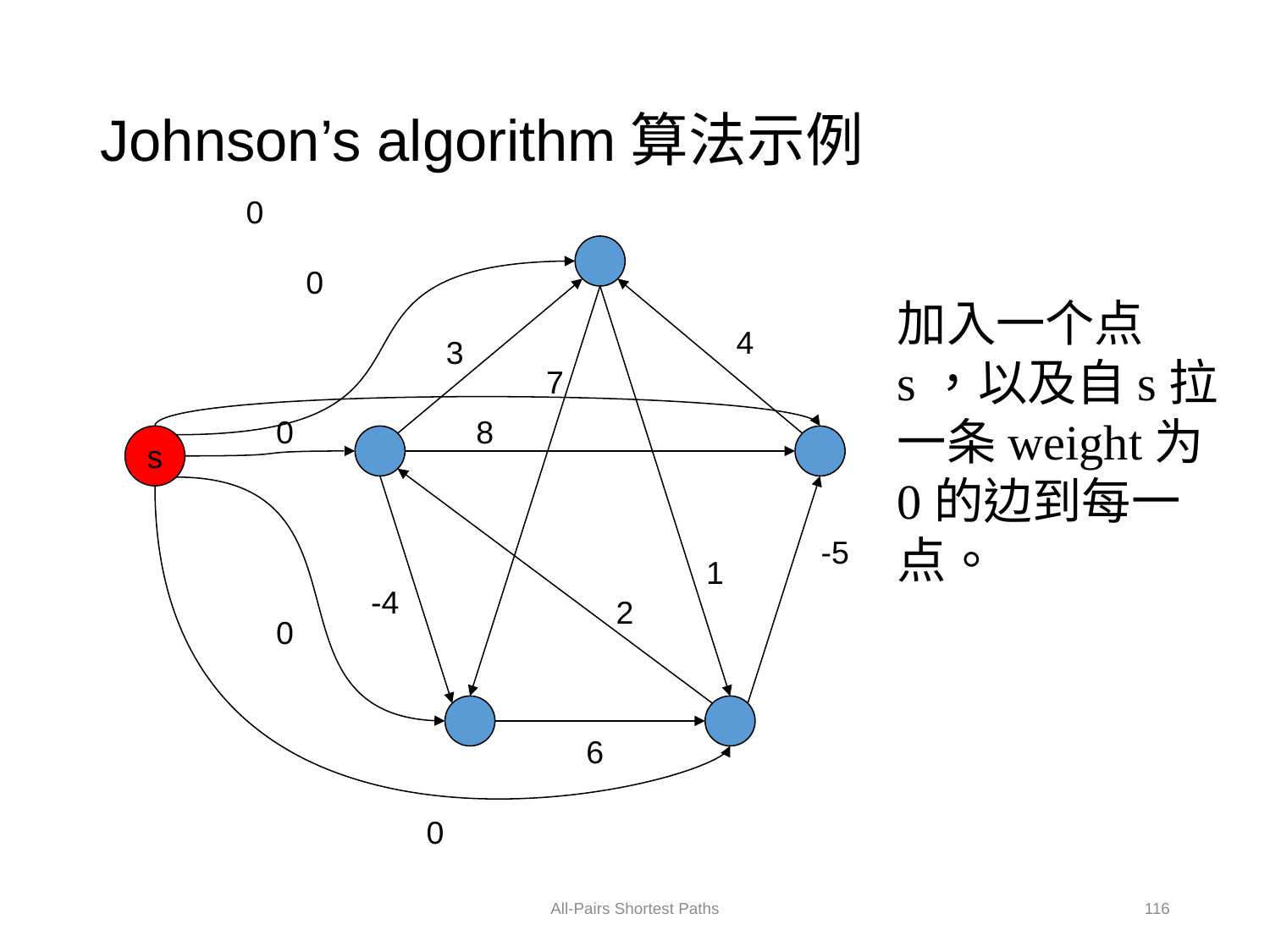

# Johnson’s algorithm算法示例
0

0
加入一个点s，以及自s拉一条weight为0的边到每一点。
4
3
7
0
8
s

-5
1
-4
2
0

6
0
All-Pairs Shortest Paths
116